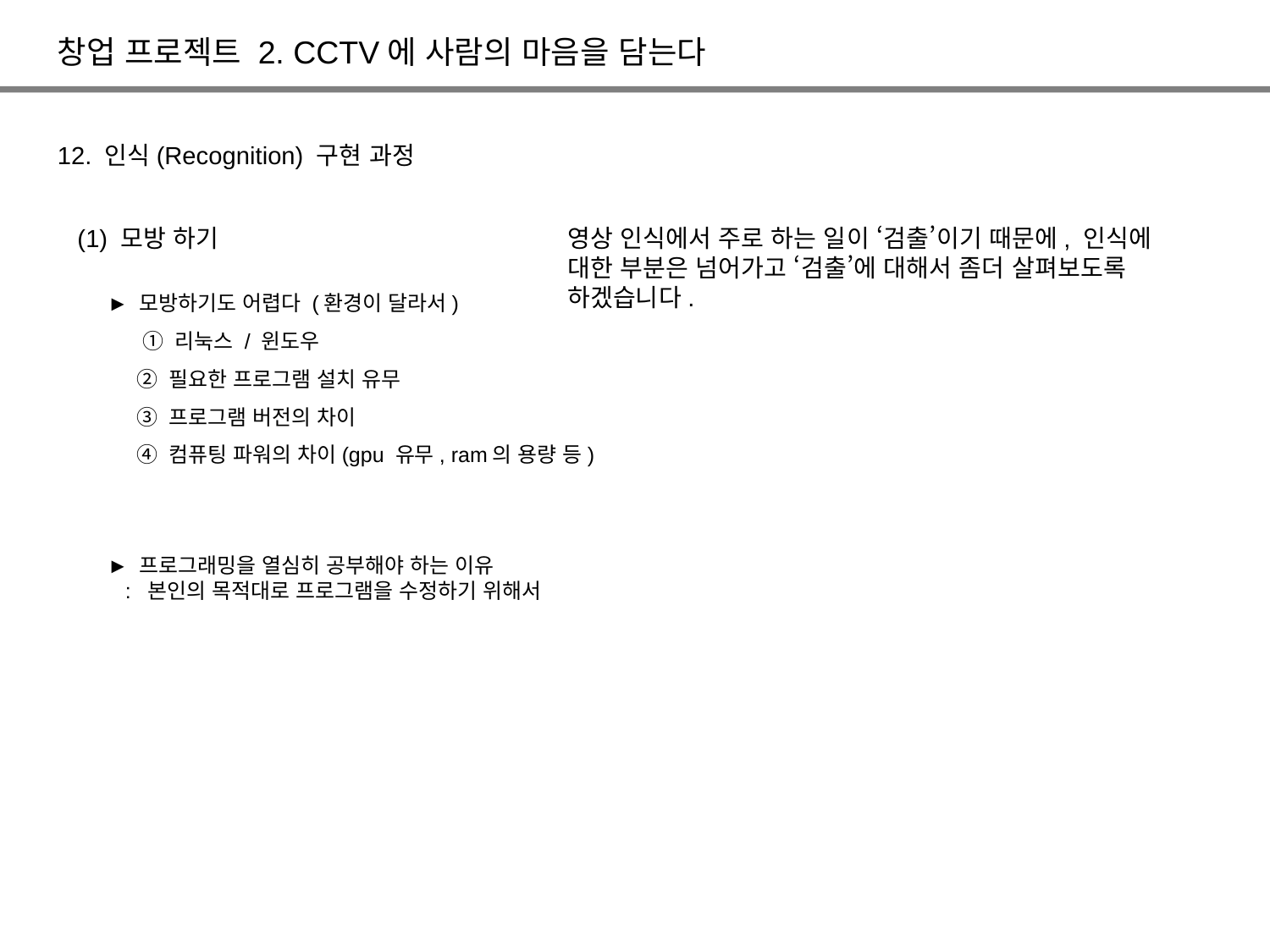

창업 프로젝트 2. CCTV에 사람의 마음을 담는다

12. 인식(Recognition) 구현 과정
(1) 모방 하기
영상 인식에서 주로 하는 일이 ‘검출’이기 때문에, 인식에 대한 부분은 넘어가고 ‘검출’에 대해서 좀더 살펴보도록 하겠습니다.
► 모방하기도 어렵다 (환경이 달라서)
      ① 리눅스 / 윈도우
     ② 필요한 프로그램 설치 유무
     ③ 프로그램 버전의 차이
     ④ 컴퓨팅 파워의 차이(gpu 유무, ram의 용량 등)
► 프로그래밍을 열심히 공부해야 하는 이유
   :  본인의 목적대로 프로그램을 수정하기 위해서